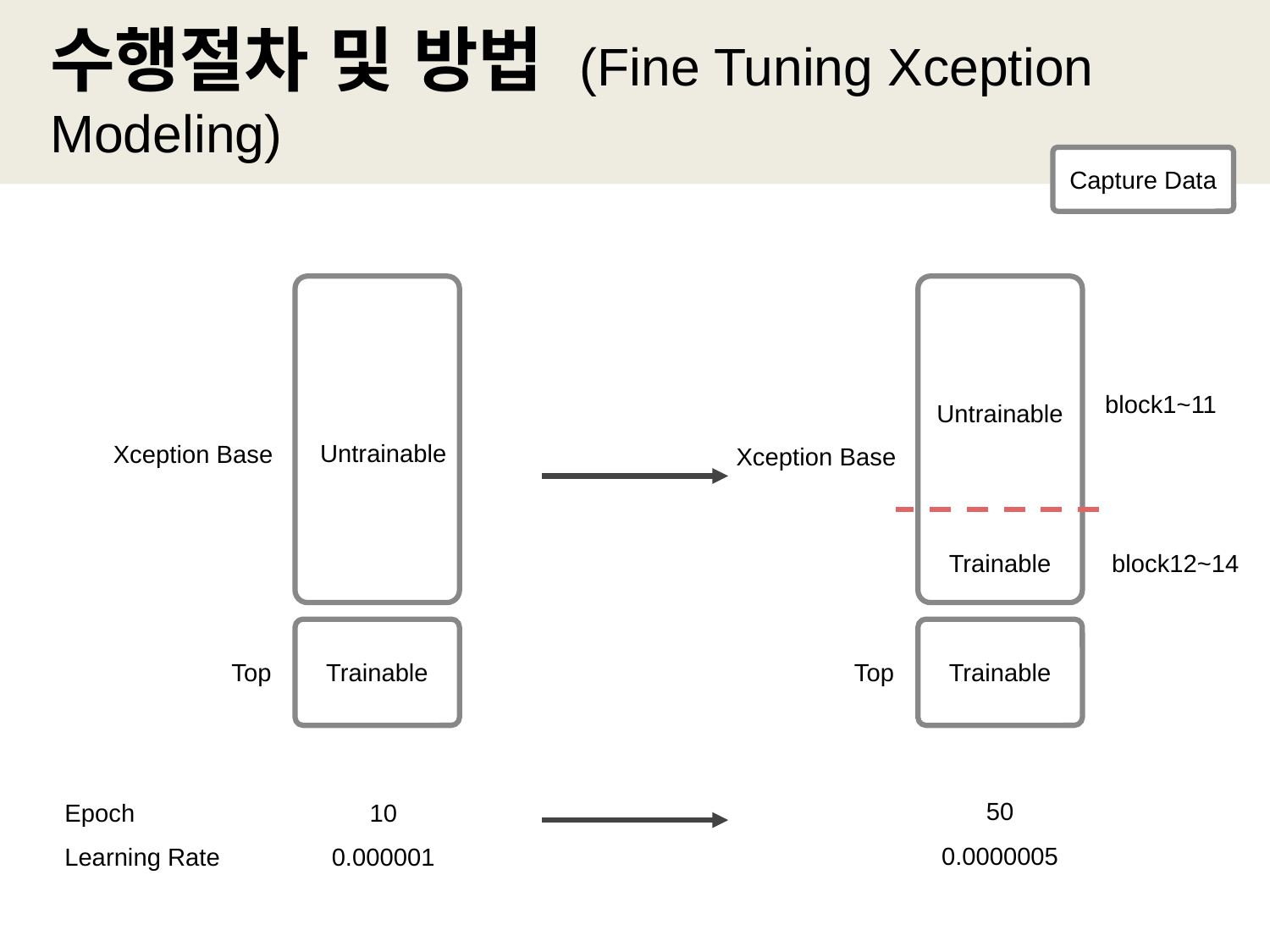

수행절차 및 방법 (Fine Tuning Xception Modeling)
Capture Data

block1~11
Untrainable
Untrainable
Xception Base
Xception Base
Trainable
block12~14

Trainable
Trainable
Top
Top
50
0.0000005
Epoch
Learning Rate
10
0.000001